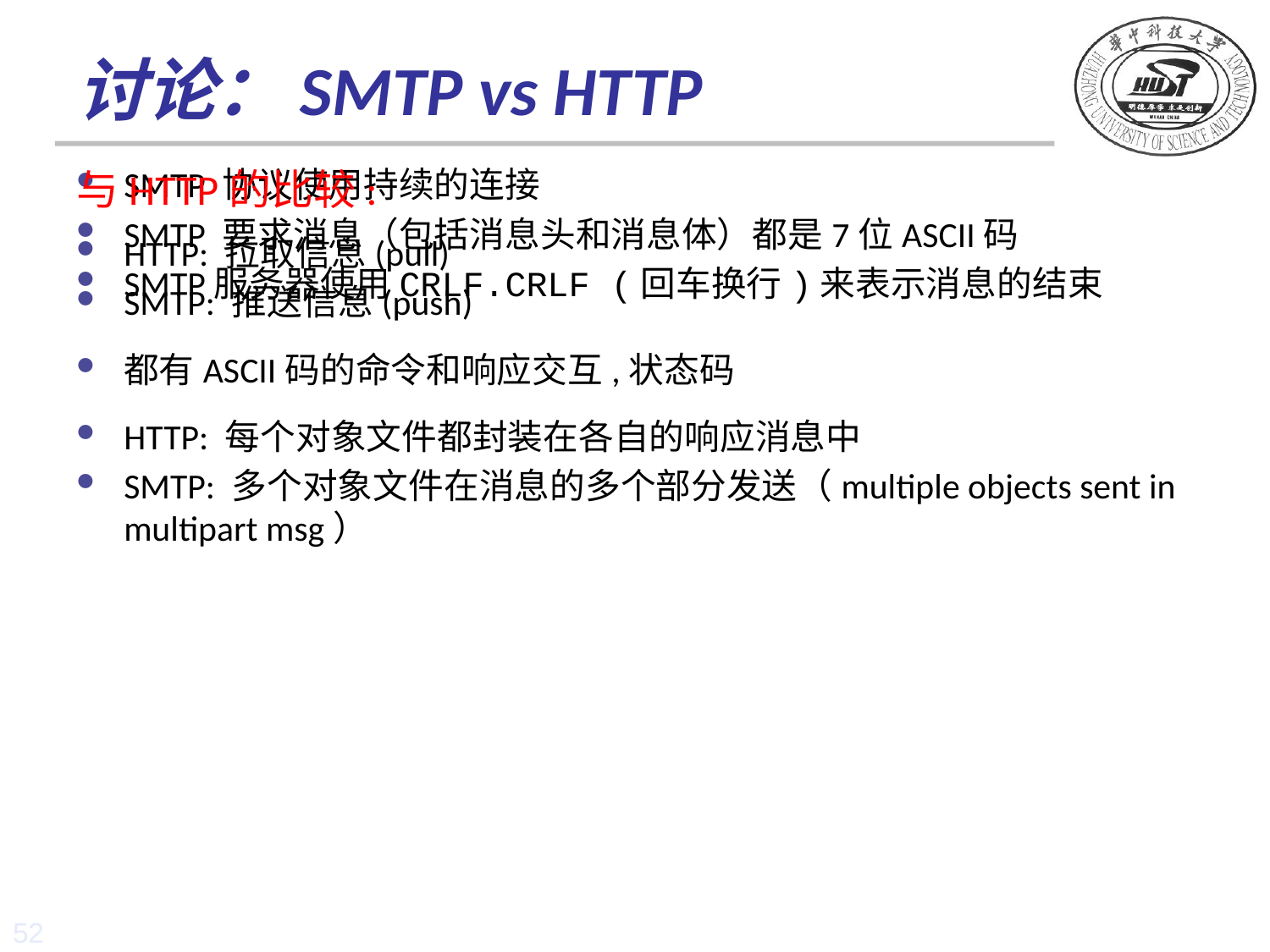

# 讨论：SMTP vs HTTP
SMTP 协议使用持续的连接
SMTP 要求消息（包括消息头和消息体）都是7位ASCII码
SMTP服务器使用CRLF.CRLF (回车换行)来表示消息的结束
与HTTP的比较:
HTTP: 拉取信息(pull)
SMTP: 推送信息(push)
都有ASCII码的命令和响应交互,状态码
HTTP: 每个对象文件都封装在各自的响应消息中
SMTP: 多个对象文件在消息的多个部分发送（multiple objects sent in multipart msg）
52